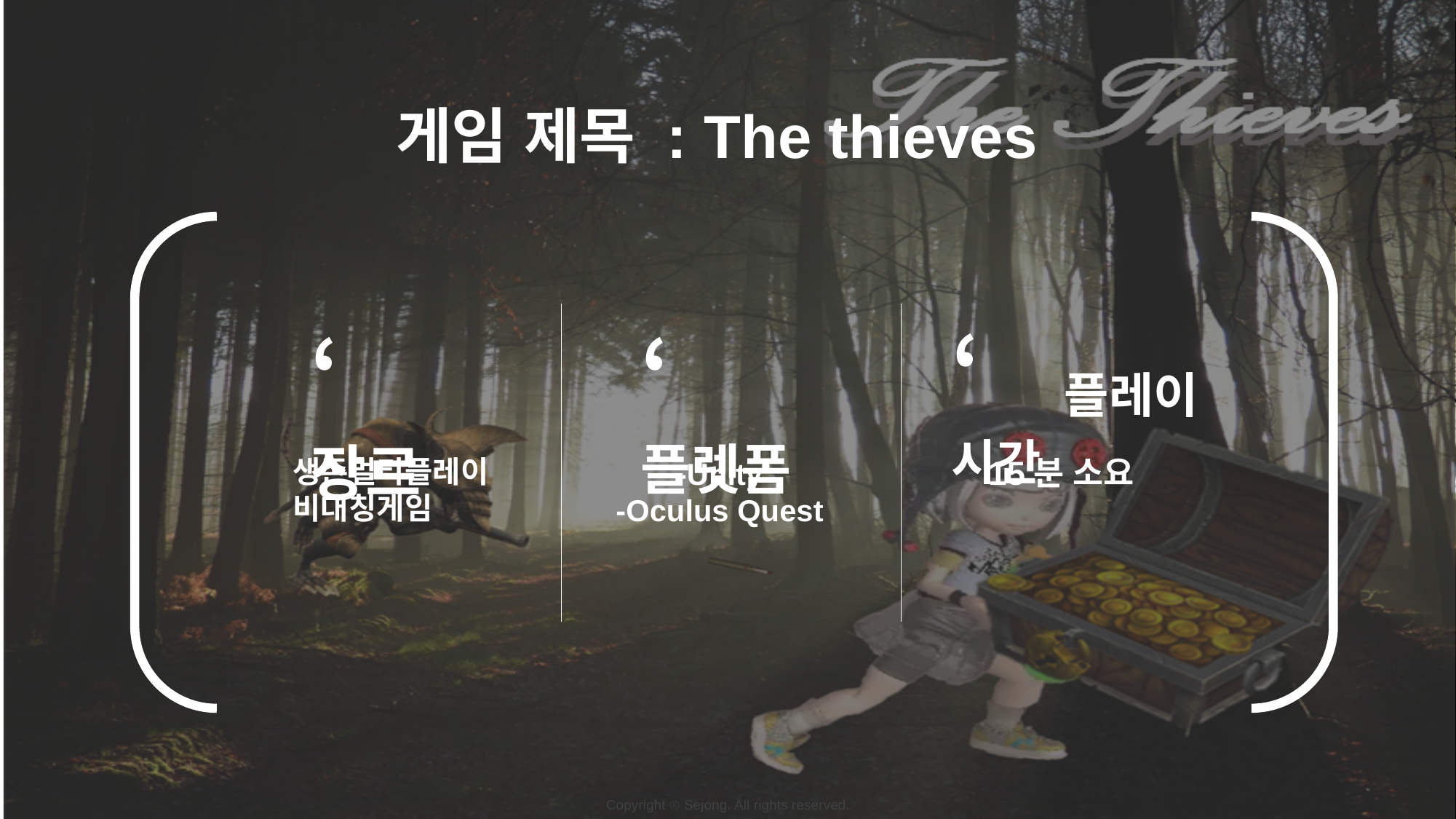

게임 제목 : The thieves

‘플레이 시간
‘장르
‘플렛폼
15분 소요
생존멀티플레이 비대칭게임
-Unity
-Oculus Quest
Copyright ⓒ Sejong. All rights reserved.